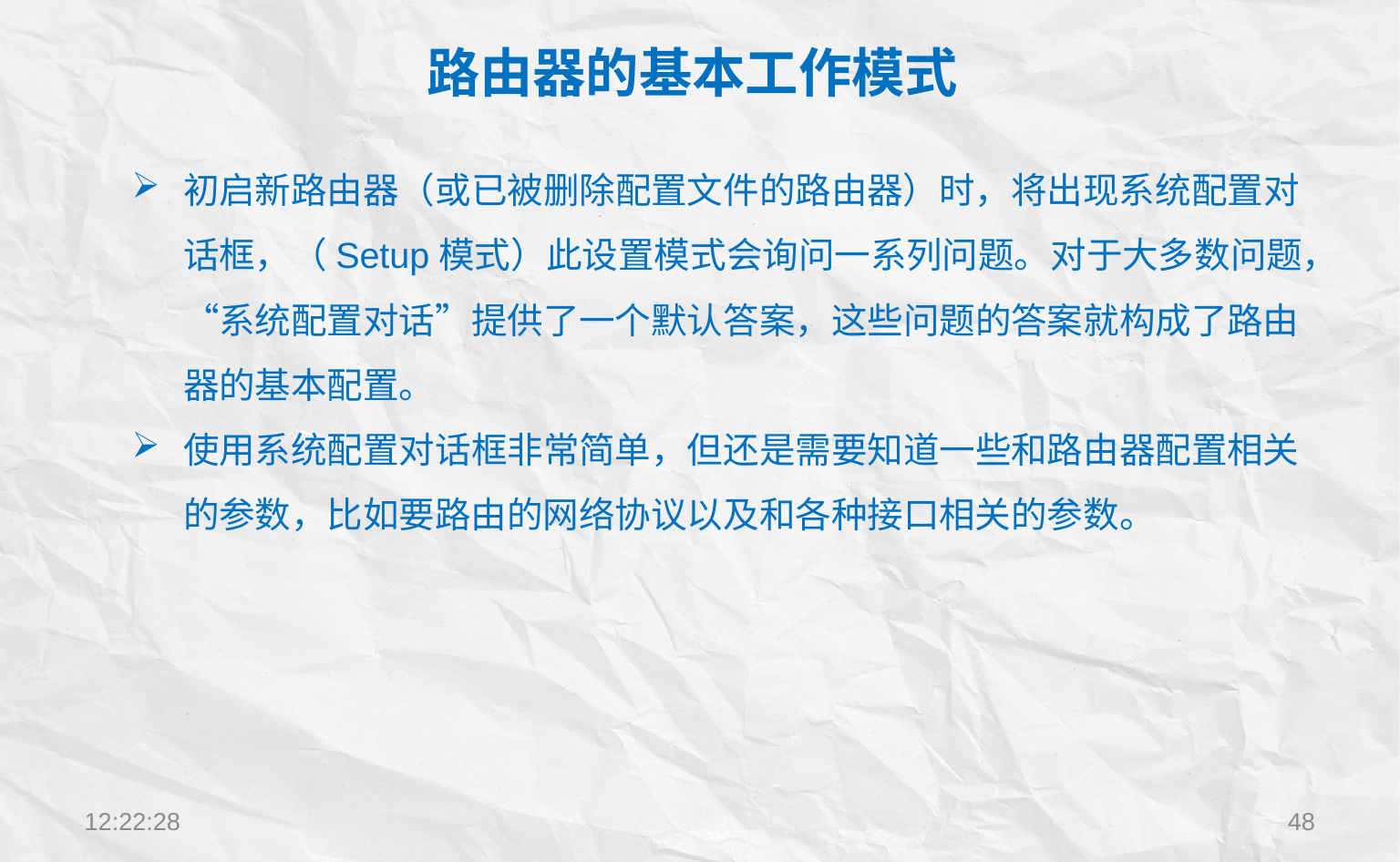

路由器的基本工作模式
初启新路由器（或已被删除配置文件的路由器）时，将出现系统配置对话框，（Setup模式）此设置模式会询问一系列问题。对于大多数问题，“系统配置对话”提供了一个默认答案，这些问题的答案就构成了路由器的基本配置。
使用系统配置对话框非常简单，但还是需要知道一些和路由器配置相关的参数，比如要路由的网络协议以及和各种接口相关的参数。
12:22:28
48